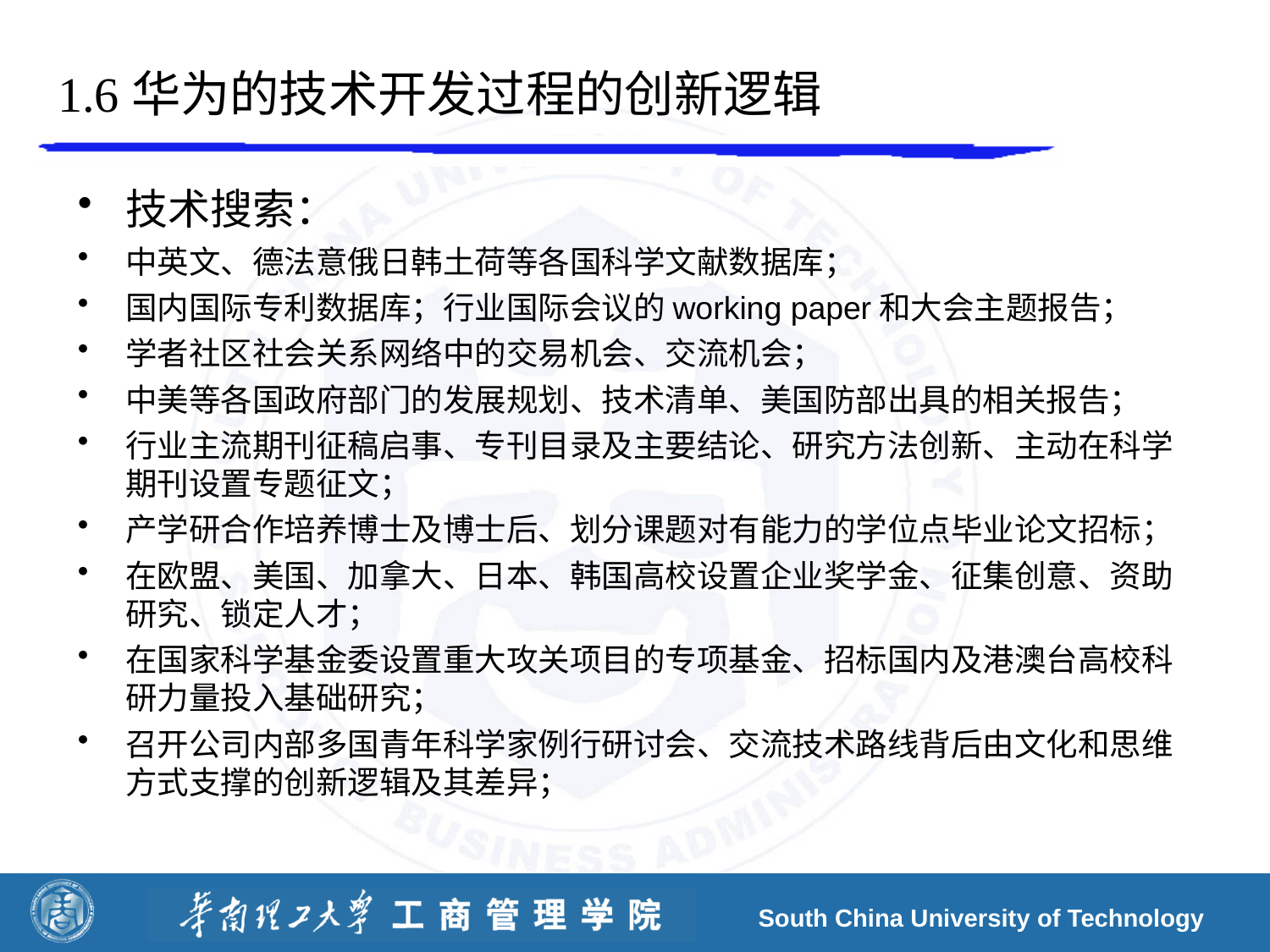

# 1.6华为的技术开发过程的创新逻辑
技术搜索：
中英文、德法意俄日韩土荷等各国科学文献数据库；
国内国际专利数据库；行业国际会议的working paper和大会主题报告；
学者社区社会关系网络中的交易机会、交流机会；
中美等各国政府部门的发展规划、技术清单、美国防部出具的相关报告；
行业主流期刊征稿启事、专刊目录及主要结论、研究方法创新、主动在科学期刊设置专题征文；
产学研合作培养博士及博士后、划分课题对有能力的学位点毕业论文招标；
在欧盟、美国、加拿大、日本、韩国高校设置企业奖学金、征集创意、资助研究、锁定人才；
在国家科学基金委设置重大攻关项目的专项基金、招标国内及港澳台高校科研力量投入基础研究；
召开公司内部多国青年科学家例行研讨会、交流技术路线背后由文化和思维方式支撑的创新逻辑及其差异；

South China University of Technology